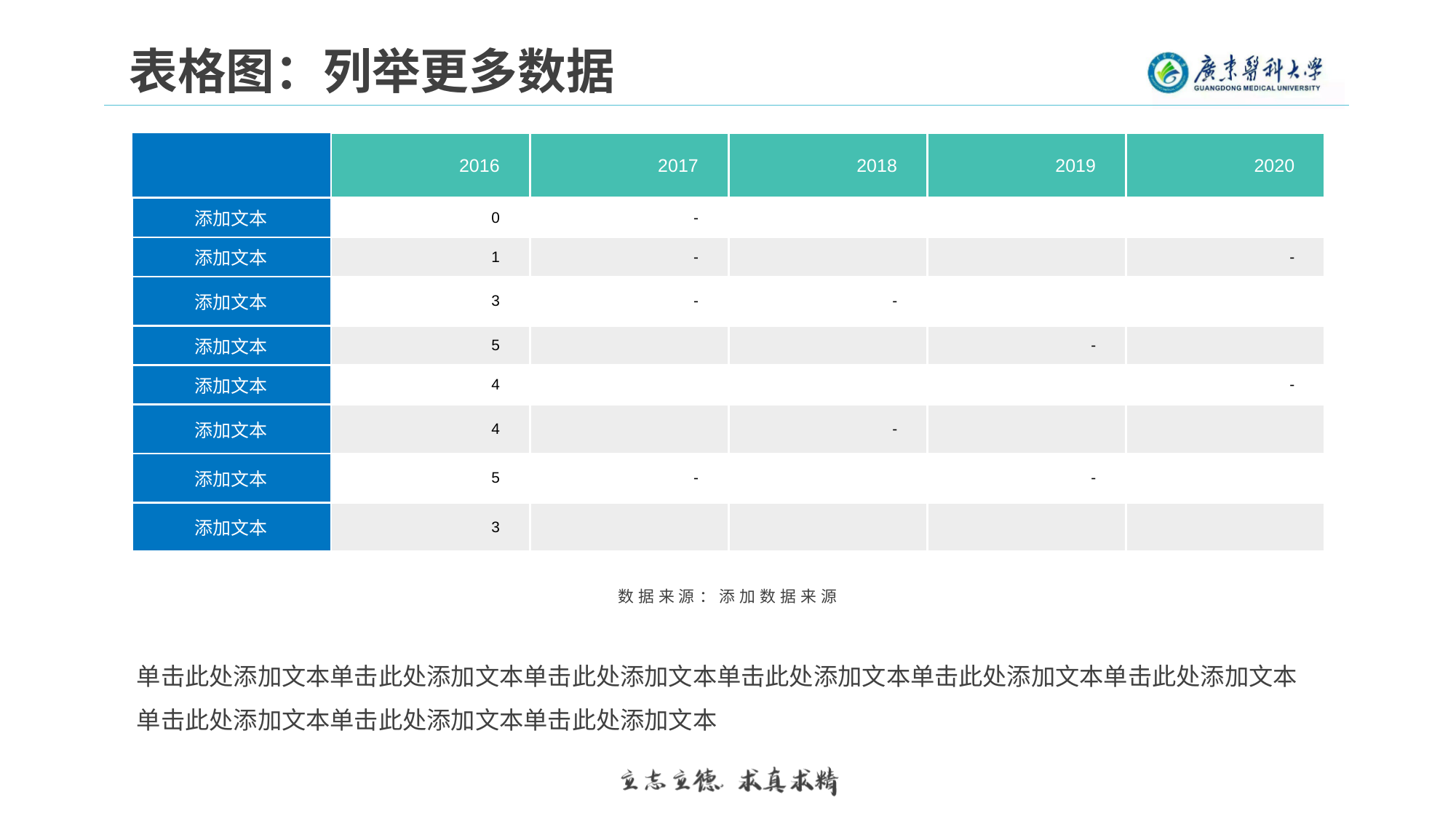

表格图：列举更多数据
|  | 2016 | 2017 | 2018 | 2019 | 2020 |
| --- | --- | --- | --- | --- | --- |
| 添加文本 | 0 | - |  |  |  |
| 添加文本 | 1 | - |  |  | - |
| 添加文本 | 3 | - | - |  |  |
| 添加文本 | 5 |  |  | - |  |
| 添加文本 | 4 |  |  |  | - |
| 添加文本 | 4 |  | - |  |  |
| 添加文本 | 5 | - |  | - |  |
| 添加文本 | 3 |  |  |  |  |
数据来源：添加数据来源
单击此处添加文本单击此处添加文本单击此处添加文本单击此处添加文本单击此处添加文本单击此处添加文本单击此处添加文本单击此处添加文本单击此处添加文本